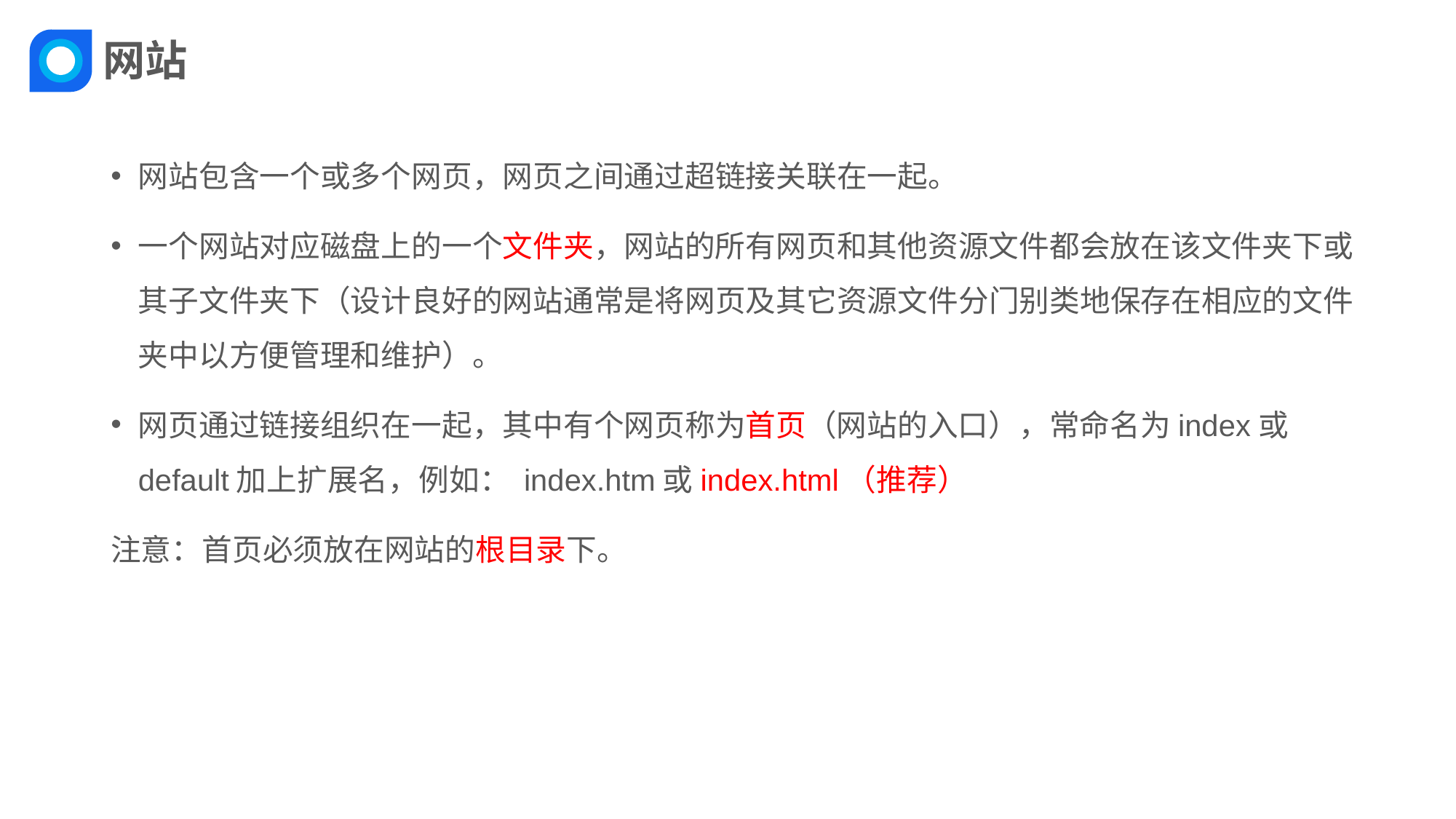

网站

网站包含一个或多个网页，网页之间通过超链接关联在一起。
一个网站对应磁盘上的一个文件夹，网站的所有网页和其他资源文件都会放在该文件夹下或其子文件夹下（设计良好的网站通常是将网页及其它资源文件分门别类地保存在相应的文件夹中以方便管理和维护）。
网页通过链接组织在一起，其中有个网页称为首页（网站的入口），常命名为index或default加上扩展名，例如： index.htm或index.html（推荐）
注意：首页必须放在网站的根目录下。